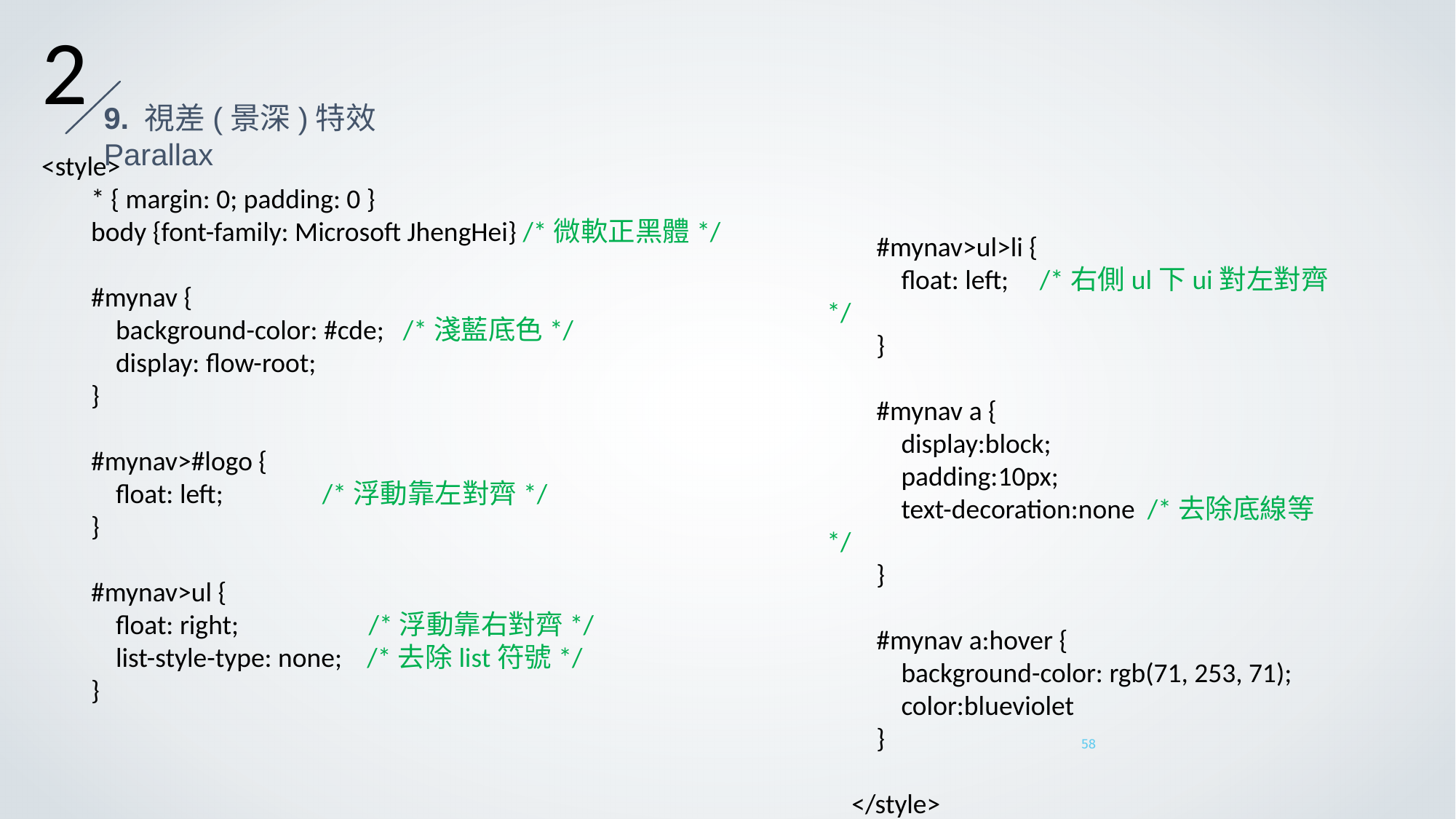

2
9. 視差(景深)特效 Parallax
<style>
        * { margin: 0; padding: 0 }
        body {font-family: Microsoft JhengHei} /*微軟正黑體*/

        #mynav {
            background-color: #cde;   /*淺藍底色*/
            display: flow-root;
        }

        #mynav>#logo {
            float: left;                /*浮動靠左對齊*/
        }

        #mynav>ul {
            float: right;                     /*浮動靠右對齊*/
            list-style-type: none;    /*去除list符號*/
        }

        #mynav>ul>li {
            float: left;     /*右側ul下ui對左對齊*/
        }

        #mynav a {
            display:block;
            padding:10px;
            text-decoration:none  /*去除底線等*/
        }

        #mynav a:hover {
            background-color: rgb(71, 253, 71);
            color:blueviolet
        }

    </style>
58
58